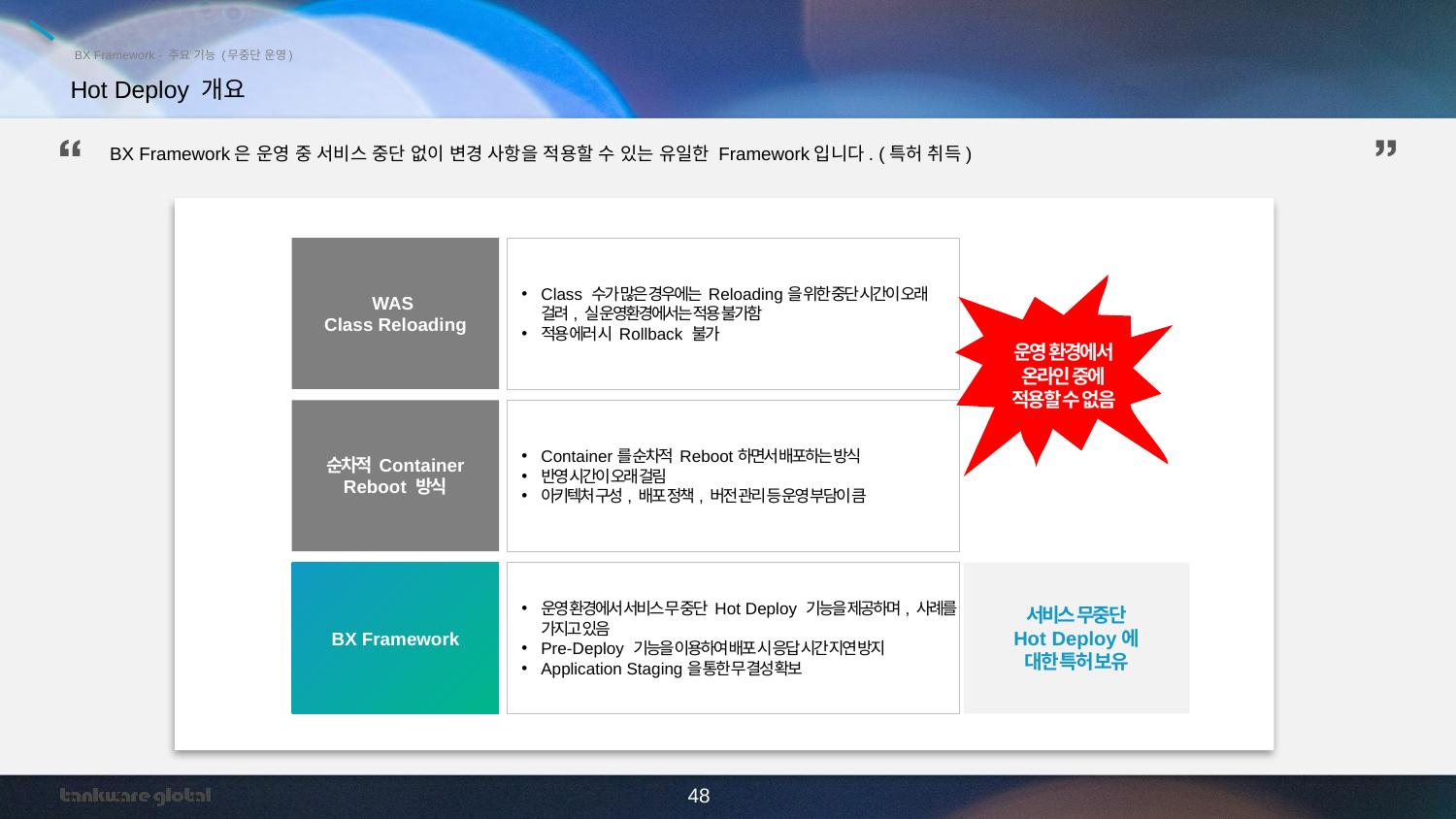

BX Framework - 주요 기능 (무중단 운영)
Hot Deploy 개요
BX Framework은 운영 중 서비스 중단 없이 변경 사항을 적용할 수 있는 유일한 Framework입니다. (특허 취득)

WAS
Class Reloading
Class 수가 많은 경우에는 Reloading을 위한 중단 시간이 오래 걸려, 실 운영환경에서는 적용 불가함
적용 에러 시 Rollback 불가
운영 환경에서
온라인 중에
적용할 수 없음
순차적 Container Reboot 방식
Container를 순차적 Reboot하면서 배포하는 방식
반영 시간이 오래 걸림
아키텍처 구성, 배포 정책, 버전 관리 등 운영 부담이 큼
BX Framework
운영 환경에서 서비스 무 중단 Hot Deploy 기능을 제공하며, 사례를 가지고 있음
Pre-Deploy 기능을 이용하여 배포 시 응답 시간 지연 방지
Application Staging을 통한 무 결성 확보
서비스 무중단
Hot Deploy에
대한 특허 보유